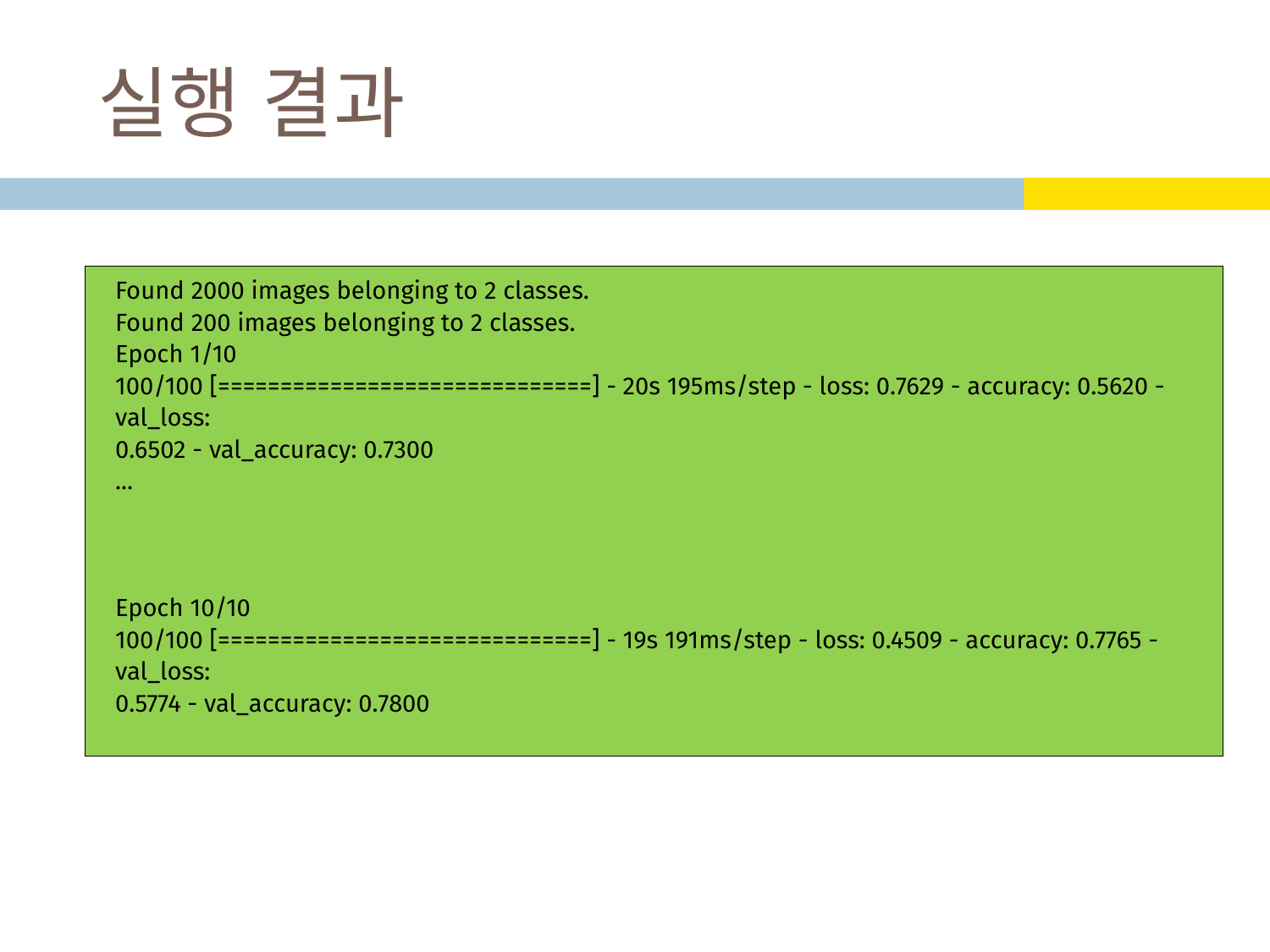

# 실행 결과
Found 2000 images belonging to 2 classes.
Found 200 images belonging to 2 classes.
Epoch 1/10
100/100 [==============================] - 20s 195ms/step - loss: 0.7629 - accuracy: 0.5620 - val_loss:
0.6502 - val_accuracy: 0.7300
...

Epoch 10/10
100/100 [==============================] - 19s 191ms/step - loss: 0.4509 - accuracy: 0.7765 - val_loss:
0.5774 - val_accuracy: 0.7800